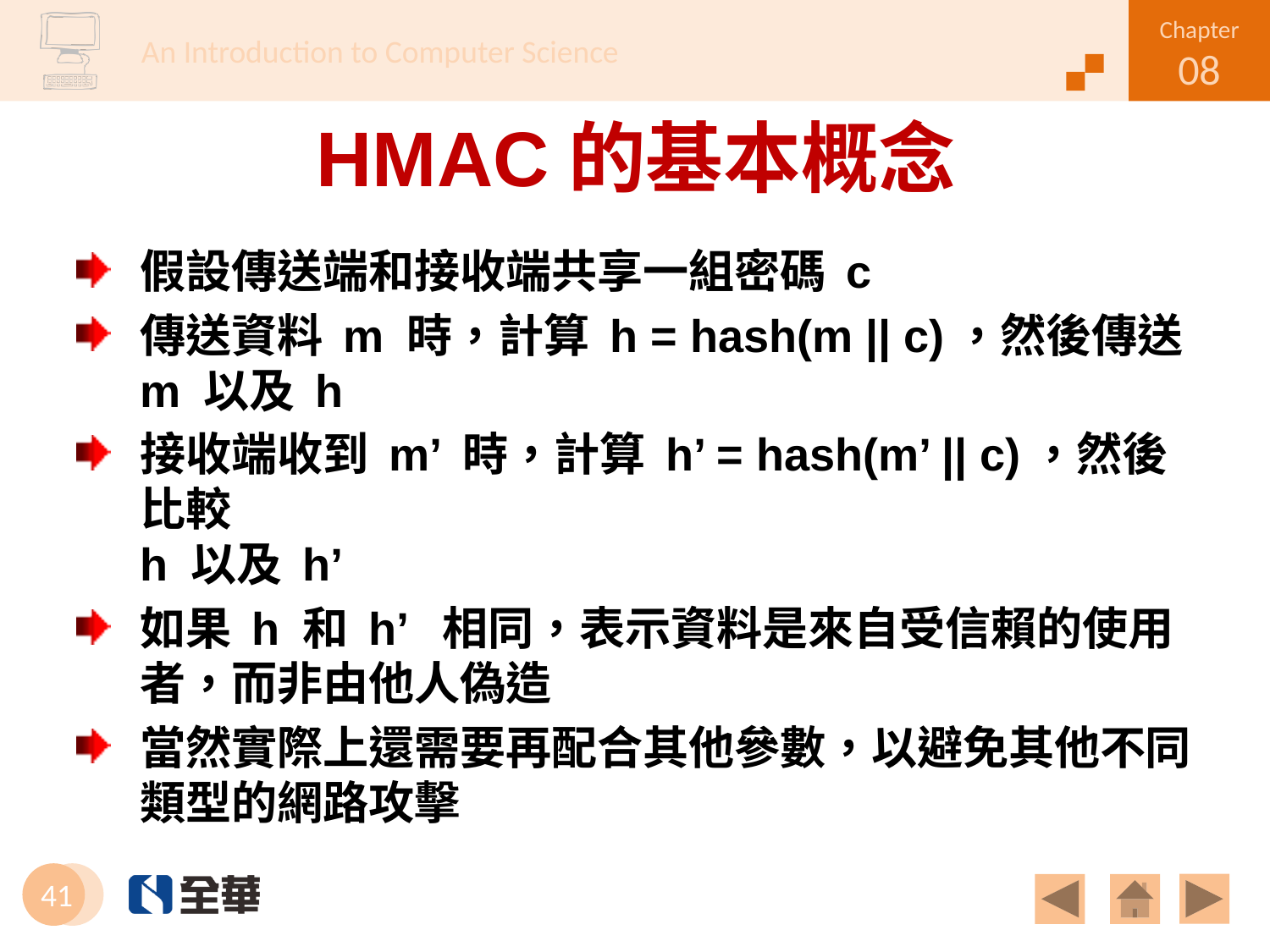

# HMAC的基本概念
假設傳送端和接收端共享一組密碼 c
傳送資料 m 時，計算 h = hash(m || c)，然後傳送
m 以及 h
接收端收到 m’ 時，計算 h’ = hash(m’ || c)，然後比較
h 以及 h’
如果 h 和 h’  相同，表示資料是來自受信賴的使用者，而非由他人偽造
當然實際上還需要再配合其他參數，以避免其他不同類型的網路攻擊